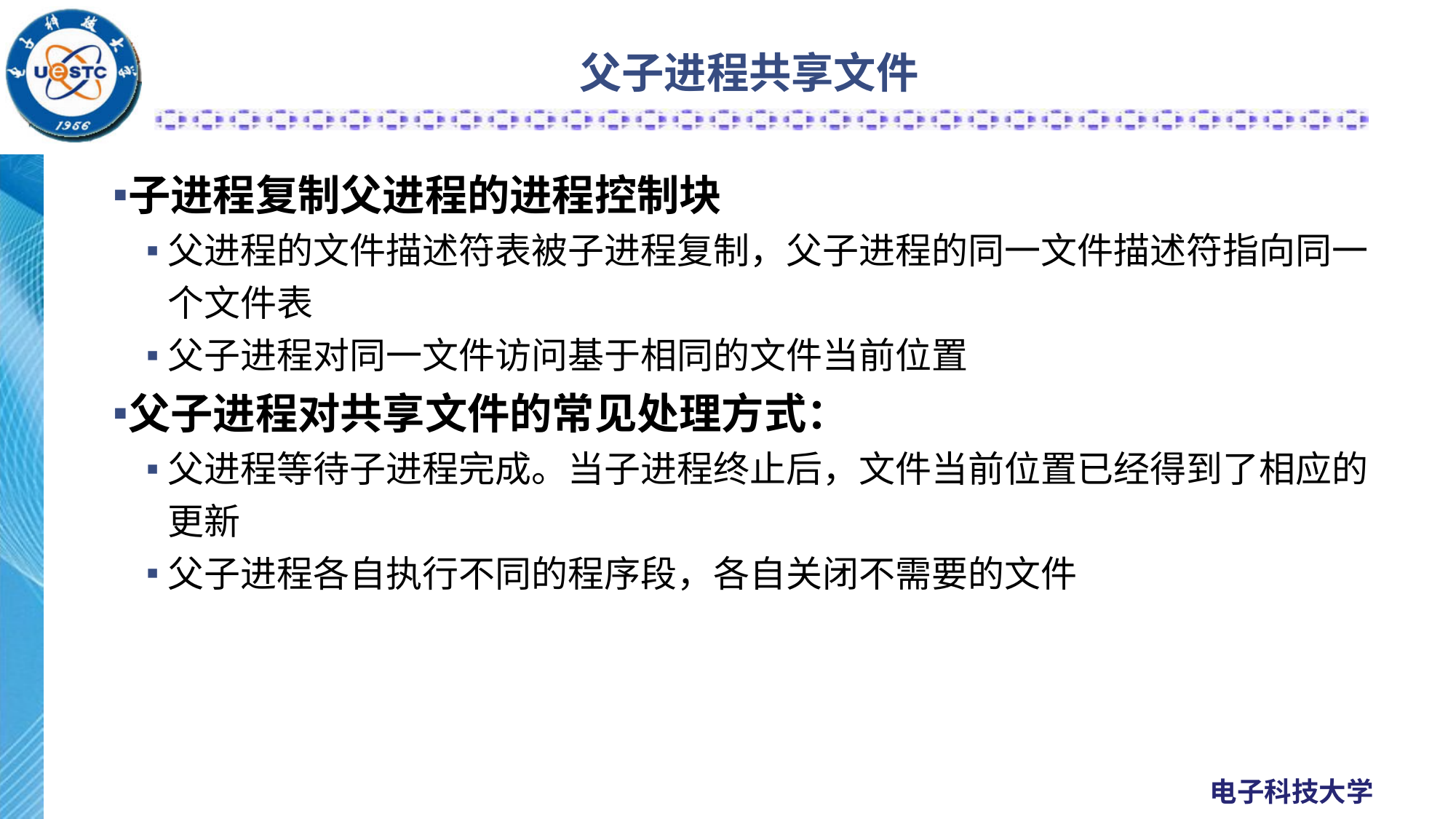

# 父子进程共享文件
子进程复制父进程的进程控制块
父进程的文件描述符表被子进程复制，父子进程的同一文件描述符指向同一个文件表
父子进程对同一文件访问基于相同的文件当前位置
父子进程对共享文件的常见处理方式：
父进程等待子进程完成。当子进程终止后，文件当前位置已经得到了相应的更新
父子进程各自执行不同的程序段，各自关闭不需要的文件